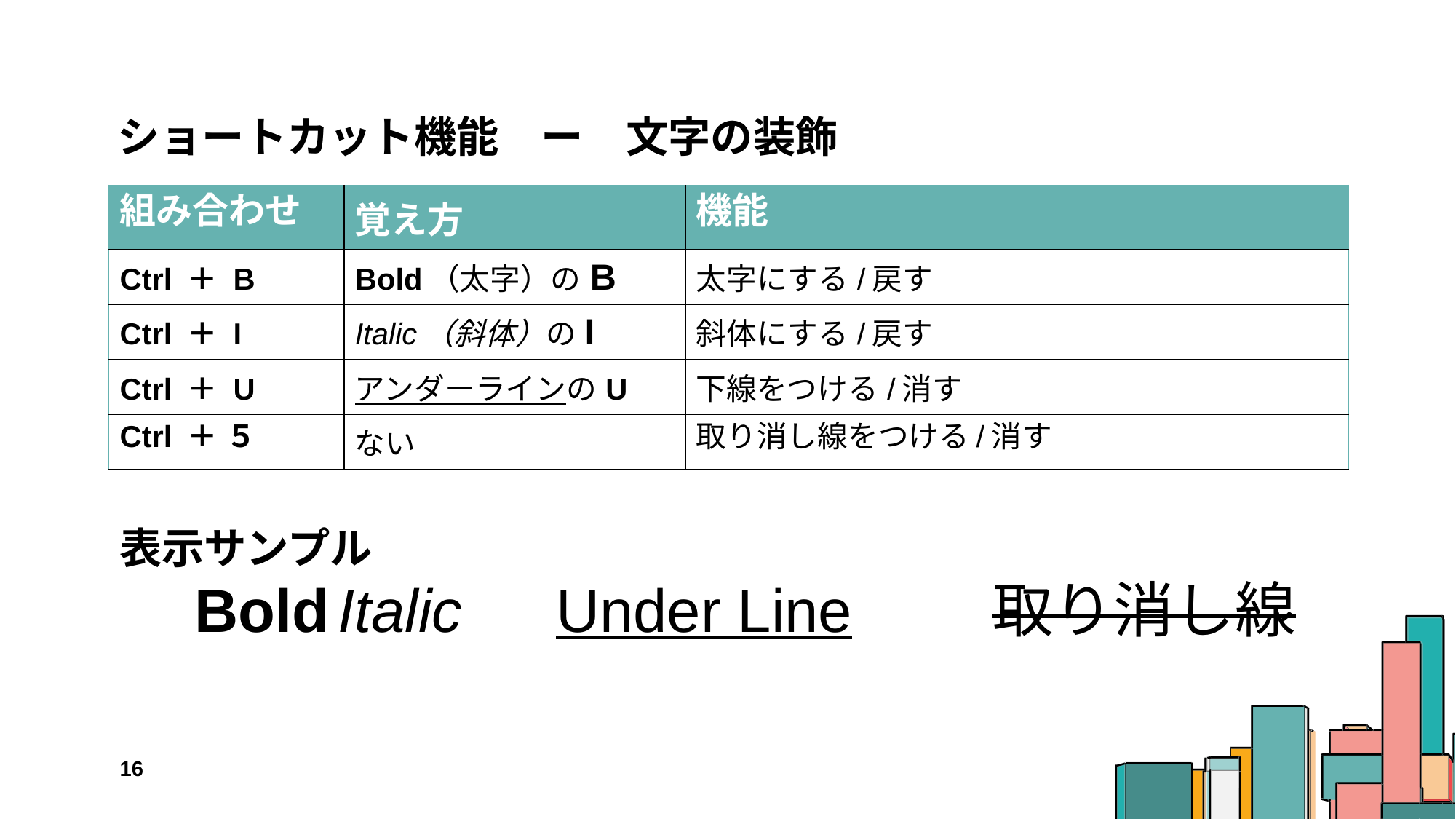

# ショートカット機能　ー　文字の装飾
| 組み合わせ | 覚え方 | 機能 |
| --- | --- | --- |
| Ctrl ＋ B | Bold（太字）のB | 太字にする/戻す |
| Ctrl ＋ I | Italic（斜体）のI | 斜体にする/戻す |
| Ctrl ＋ U | アンダーラインのU | 下線をつける/消す |
| Ctrl ＋ ５ | ない | 取り消し線をつける/消す |
表示サンプル
　Bold	Italic	Under Line		取り消し線
16